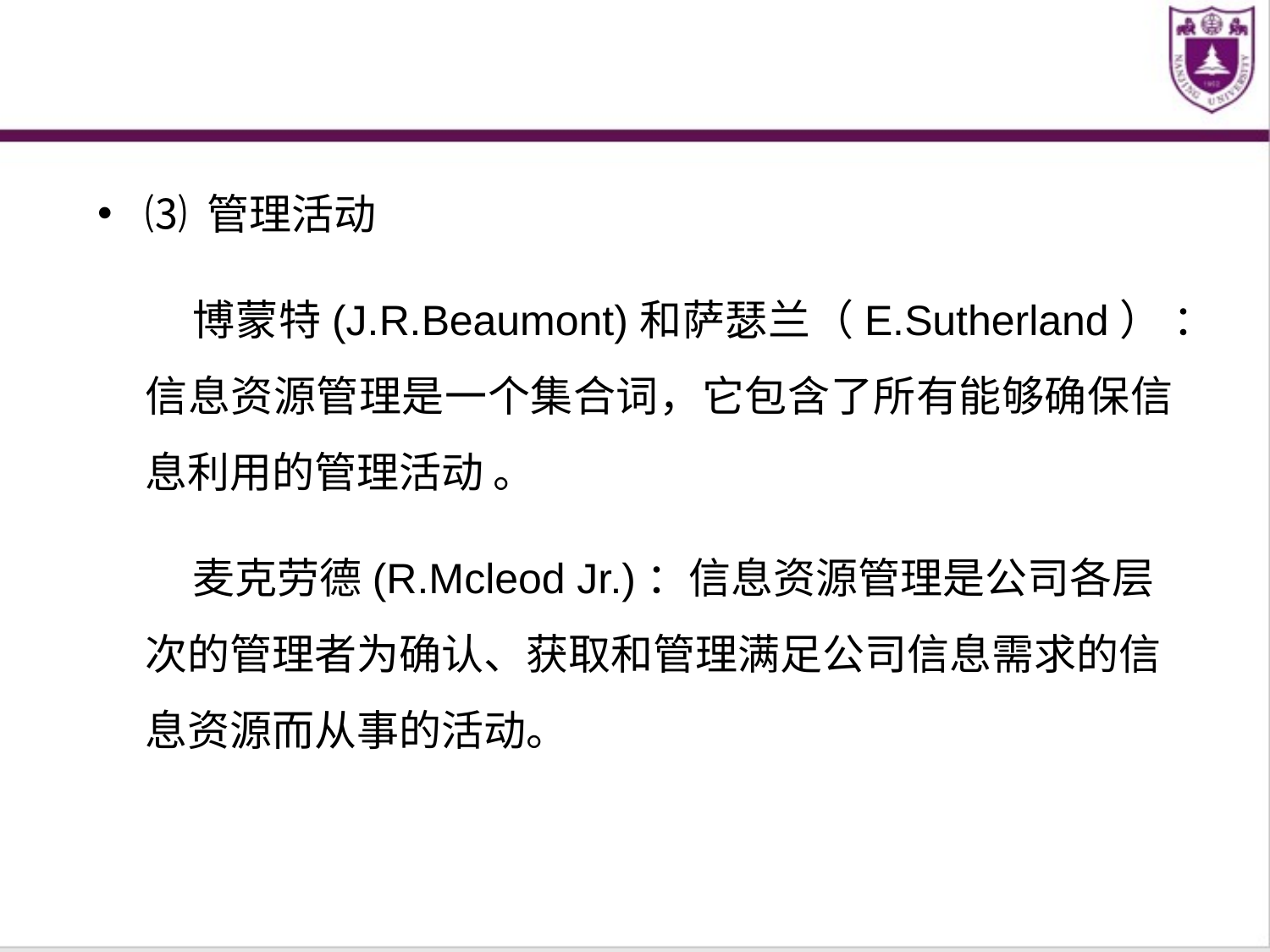

⑶ 管理活动
博蒙特(J.R.Beaumont)和萨瑟兰（E.Sutherland） ：信息资源管理是一个集合词，它包含了所有能够确保信息利用的管理活动 。
麦克劳德(R.Mcleod Jr.)：信息资源管理是公司各层次的管理者为确认、获取和管理满足公司信息需求的信息资源而从事的活动。